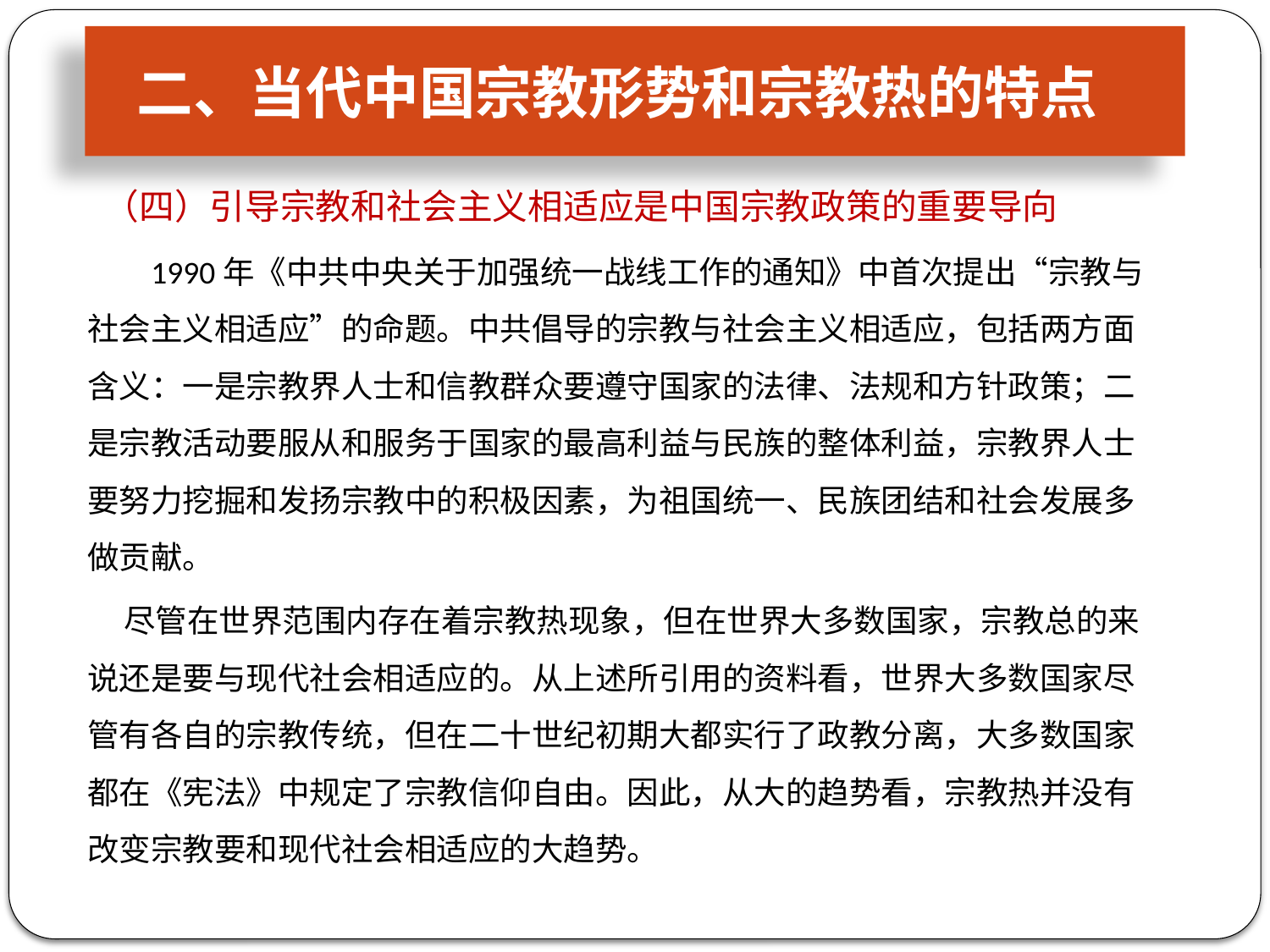

二、当代中国宗教形势和宗教热的特点
 （四）引导宗教和社会主义相适应是中国宗教政策的重要导向
          1990年《中共中央关于加强统一战线工作的通知》中首次提出“宗教与社会主义相适应”的命题。中共倡导的宗教与社会主义相适应，包括两方面含义：一是宗教界人士和信教群众要遵守国家的法律、法规和方针政策；二是宗教活动要服从和服务于国家的最高利益与民族的整体利益，宗教界人士要努力挖掘和发扬宗教中的积极因素，为祖国统一、民族团结和社会发展多做贡献。
    尽管在世界范围内存在着宗教热现象，但在世界大多数国家，宗教总的来说还是要与现代社会相适应的。从上述所引用的资料看，世界大多数国家尽管有各自的宗教传统，但在二十世纪初期大都实行了政教分离，大多数国家都在《宪法》中规定了宗教信仰自由。因此，从大的趋势看，宗教热并没有改变宗教要和现代社会相适应的大趋势。